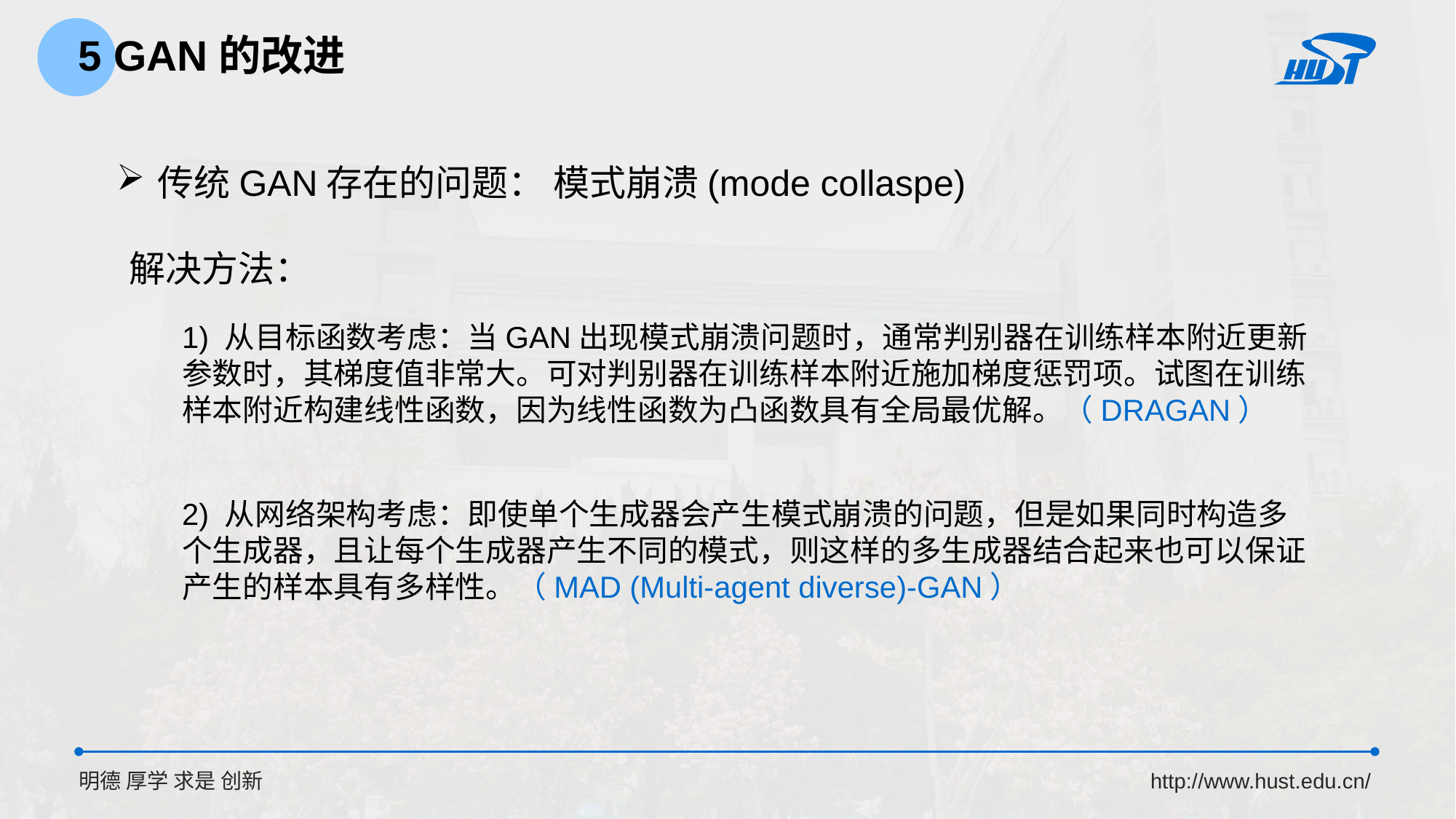

5 GAN的改进
传统GAN存在的问题： 模式崩溃(mode collaspe)
解决方法：
1) 从目标函数考虑：当GAN出现模式崩溃问题时，通常判别器在训练样本附近更新参数时，其梯度值非常大。可对判别器在训练样本附近施加梯度惩罚项。试图在训练样本附近构建线性函数，因为线性函数为凸函数具有全局最优解。（DRAGAN）
2) 从网络架构考虑：即使单个生成器会产生模式崩溃的问题，但是如果同时构造多个生成器，且让每个生成器产生不同的模式，则这样的多生成器结合起来也可以保证产生的样本具有多样性。（MAD (Multi-agent diverse)-GAN）